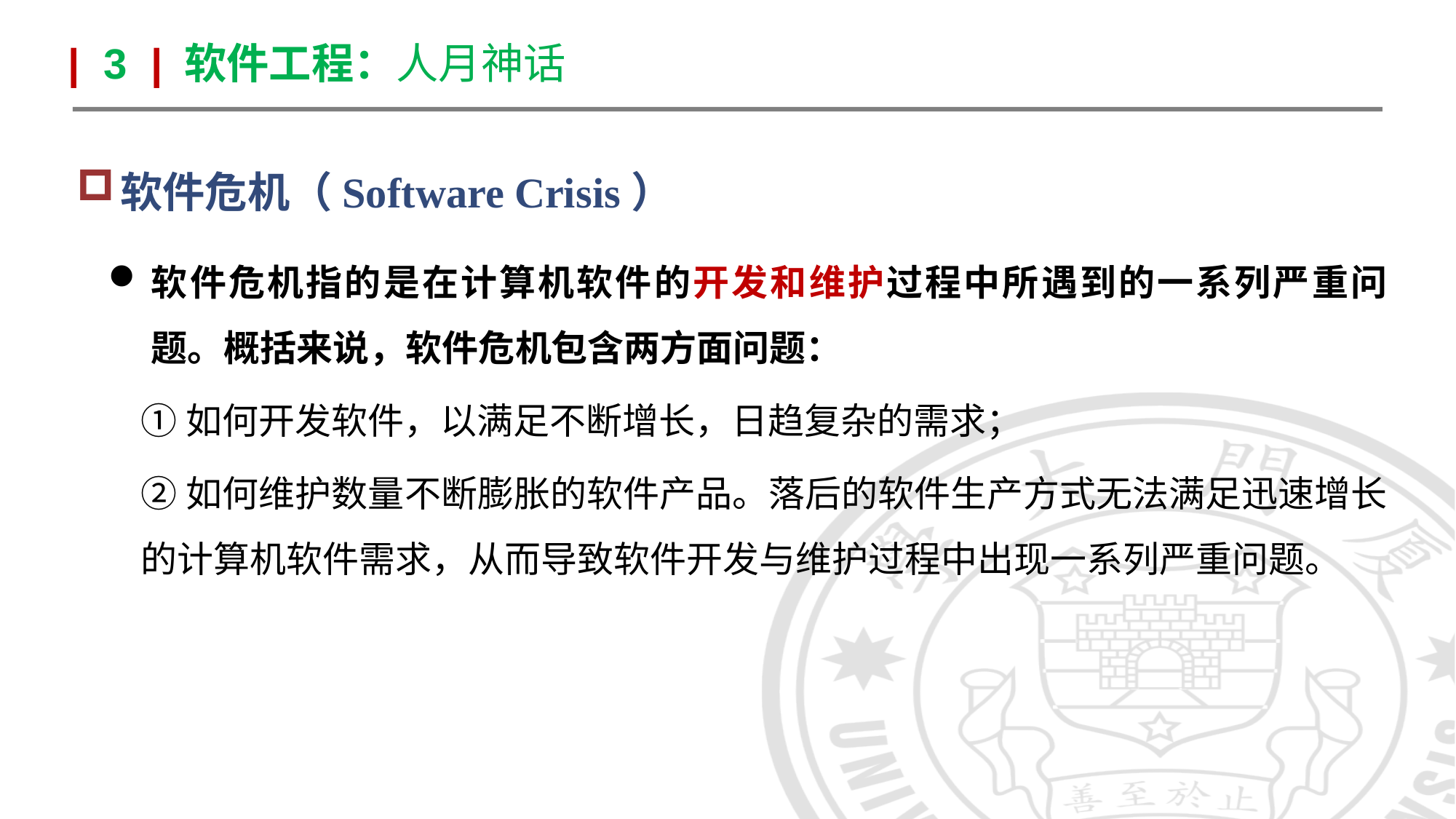

|  3  | 软件工程：人月神话

软件危机（Software Crisis）
软件危机指的是在计算机软件的开发和维护过程中所遇到的一系列严重问题。概括来说，软件危机包含两方面问题：
①如何开发软件，以满足不断增长，日趋复杂的需求；
②如何维护数量不断膨胀的软件产品。落后的软件生产方式无法满足迅速增长的计算机软件需求，从而导致软件开发与维护过程中出现一系列严重问题。